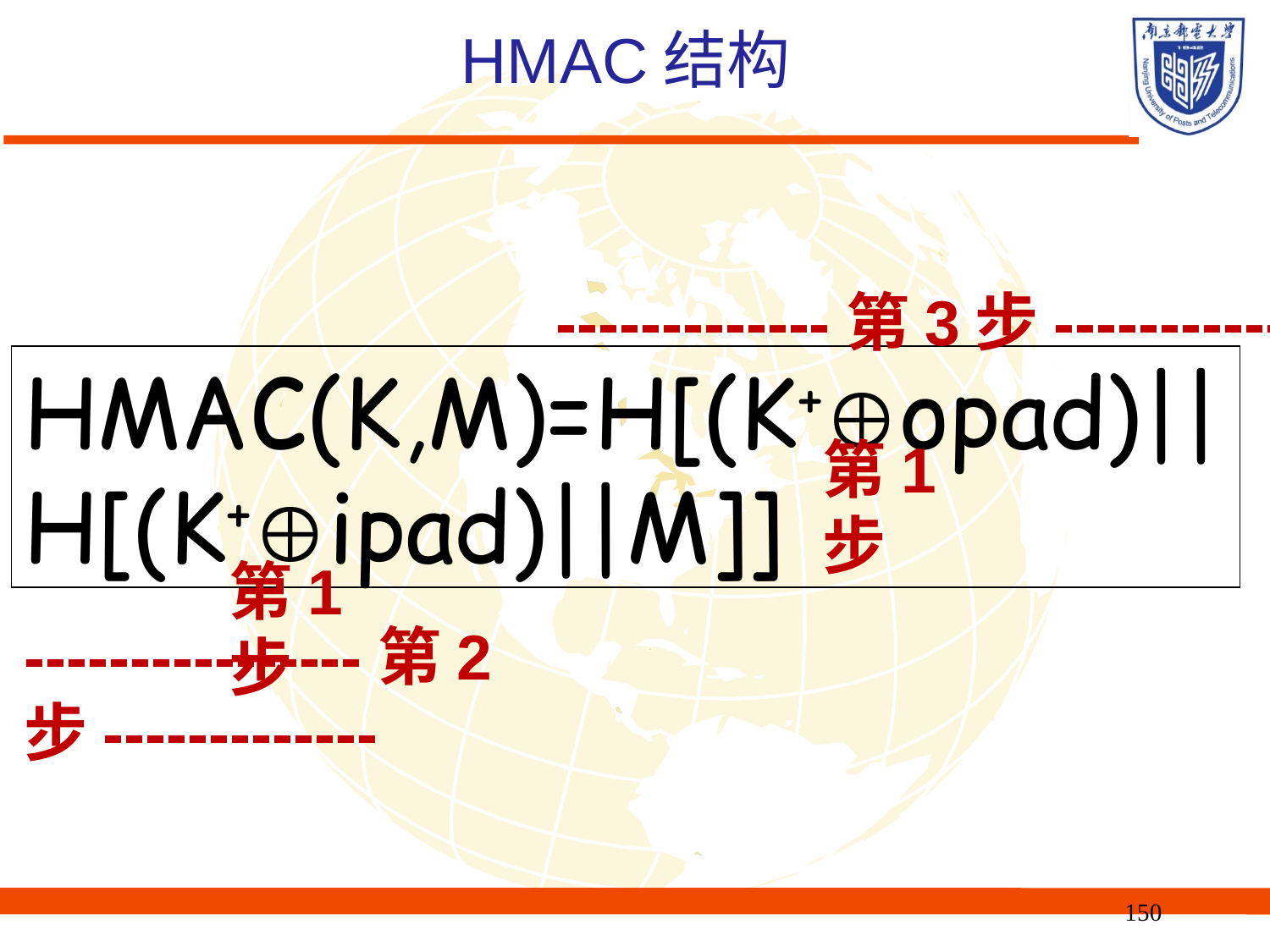

# HMAC结构
-------------第3步------------
HMAC(K,M)=H[(K+⊕opad)||H[(K+⊕ipad)||M]]
第1步
第1步
----------------第2步-------------
150